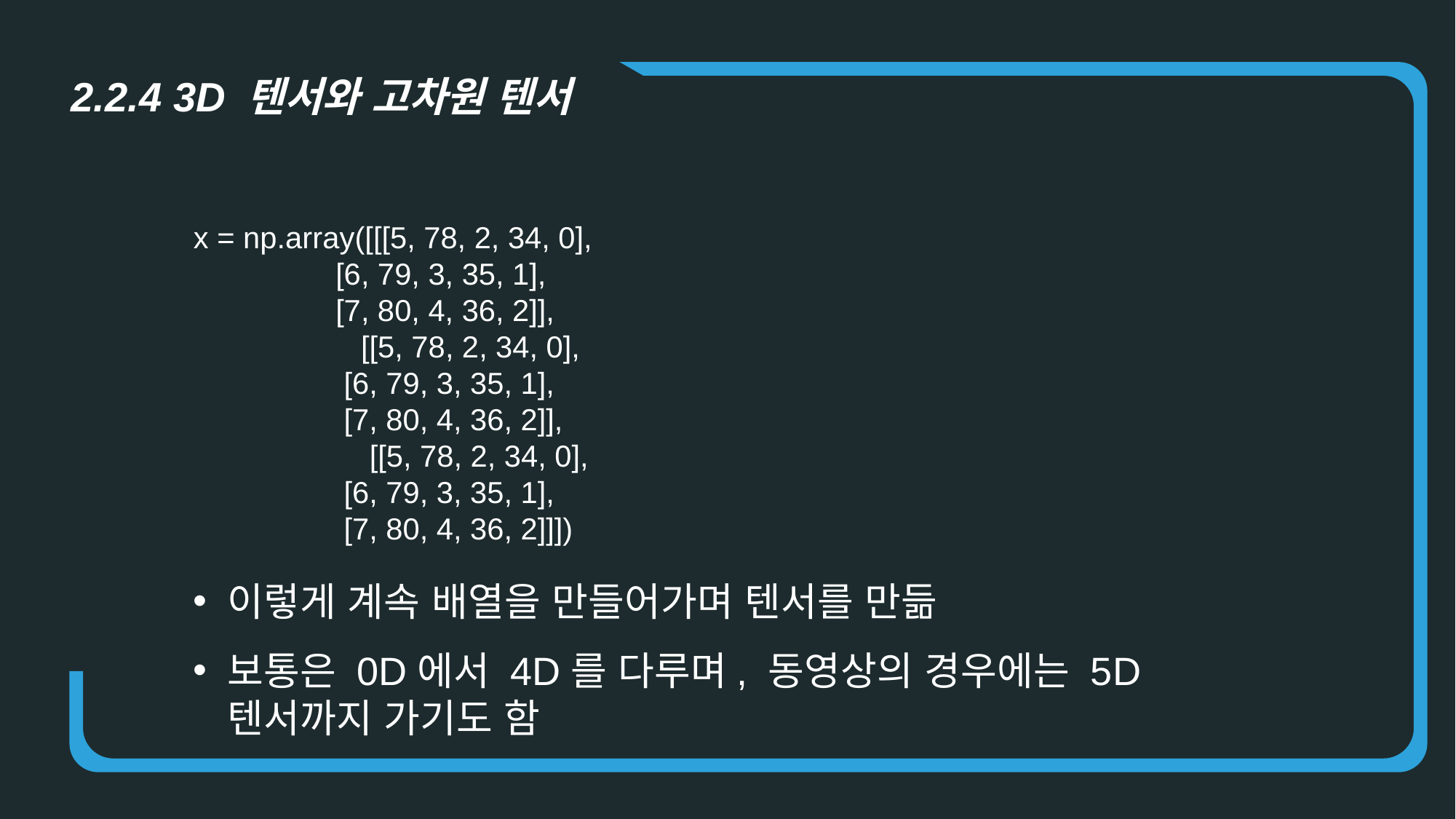

2.2.4 3D 텐서와 고차원 텐서

x = np.array([[[5, 78, 2, 34, 0],
                 [6, 79, 3, 35, 1],
                 [7, 80, 4, 36, 2]],
	       [[5, 78, 2, 34, 0],
                  [6, 79, 3, 35, 1],
                  [7, 80, 4, 36, 2]],
	        [[5, 78, 2, 34, 0],
                  [6, 79, 3, 35, 1],
                  [7, 80, 4, 36, 2]]])
이렇게 계속 배열을 만들어가며 텐서를 만듦

보통은 0D에서 4D를 다루며, 동영상의 경우에는 5D 텐서까지 가기도 함